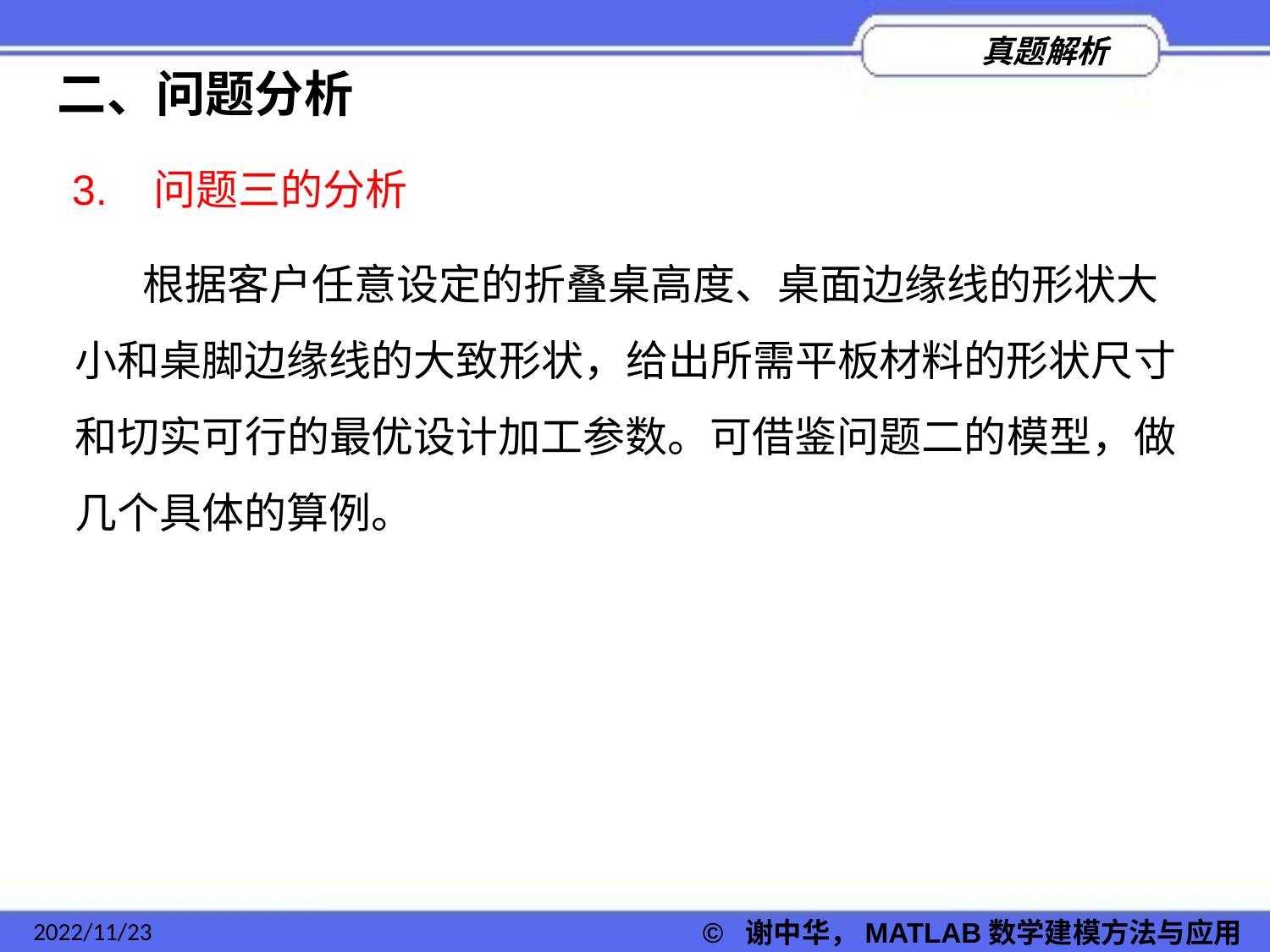

二、问题分析
3.   问题三的分析
      根据客户任意设定的折叠桌高度、桌面边缘线的形状大小和桌脚边缘线的大致形状，给出所需平板材料的形状尺寸和切实可行的最优设计加工参数。可借鉴问题二的模型，做几个具体的算例。
2022/11/23
©  谢中华，MATLAB数学建模方法与应用